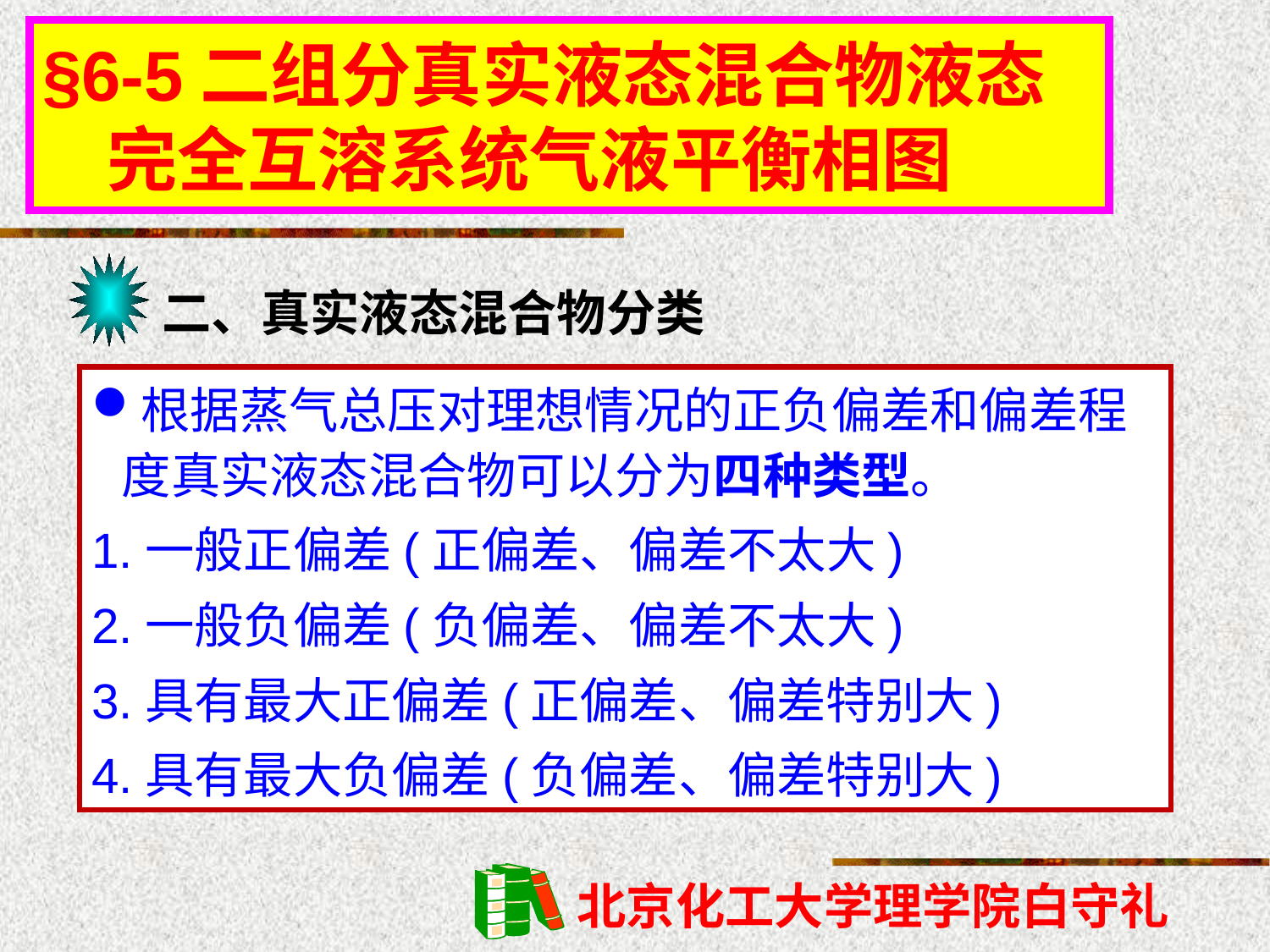

§6-5二组分真实液态混合物液态
    完全互溶系统气液平衡相图
二、真实液态混合物分类

根据蒸气总压对理想情况的正负偏差和偏差程度真实液态混合物可以分为四种类型。
1.一般正偏差(正偏差、偏差不太大)
2.一般负偏差(负偏差、偏差不太大)
3.具有最大正偏差(正偏差、偏差特别大)
4.具有最大负偏差(负偏差、偏差特别大)